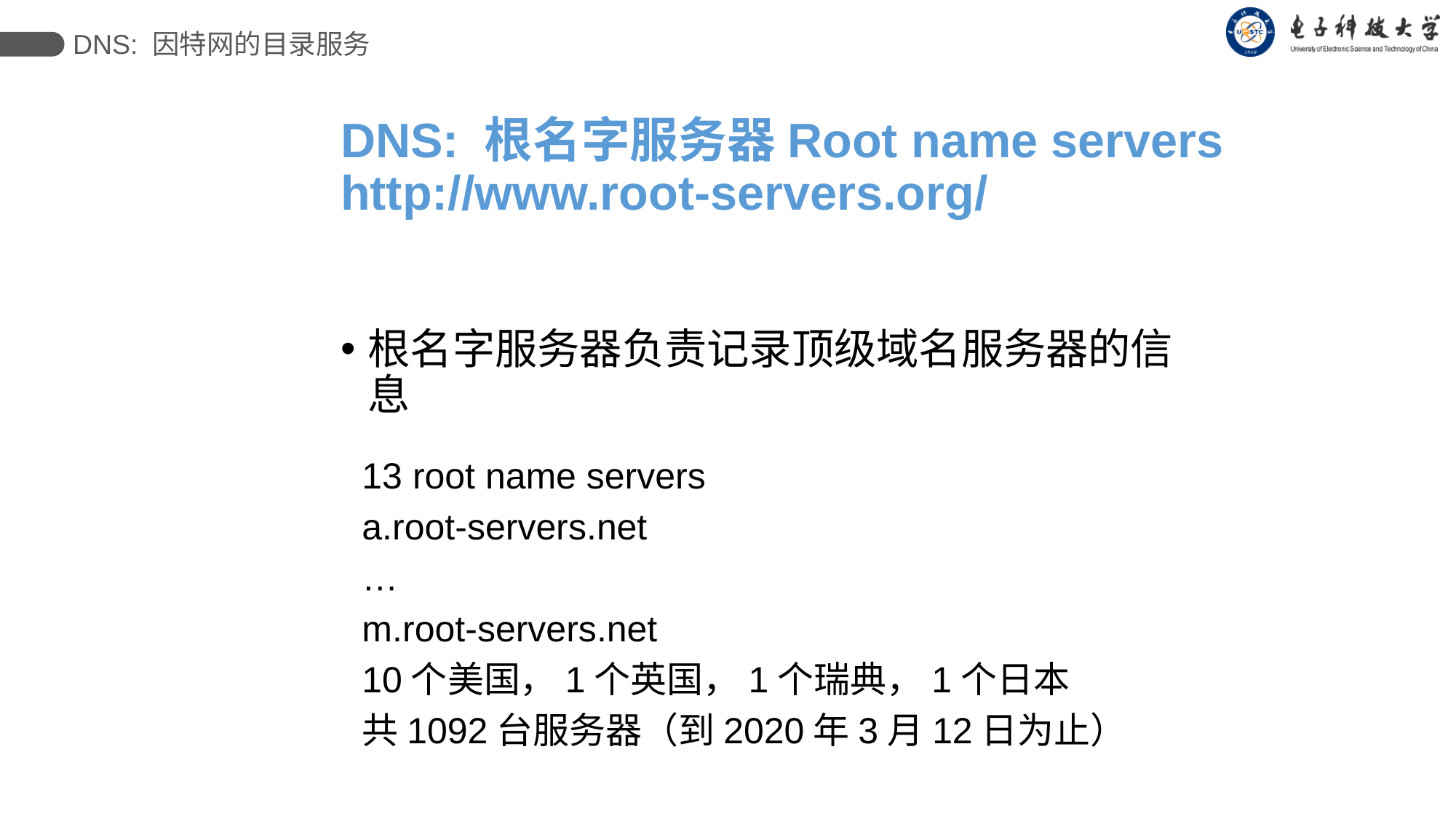

DNS: 因特网的目录服务
# DNS: 根名字服务器Root name servers http://www.root-servers.org/
根名字服务器负责记录顶级域名服务器的信息
13 root name servers
a.root-servers.net
…
m.root-servers.net
10个美国，1个英国，1个瑞典，1个日本
共1092台服务器（到2020年3月12日为止）